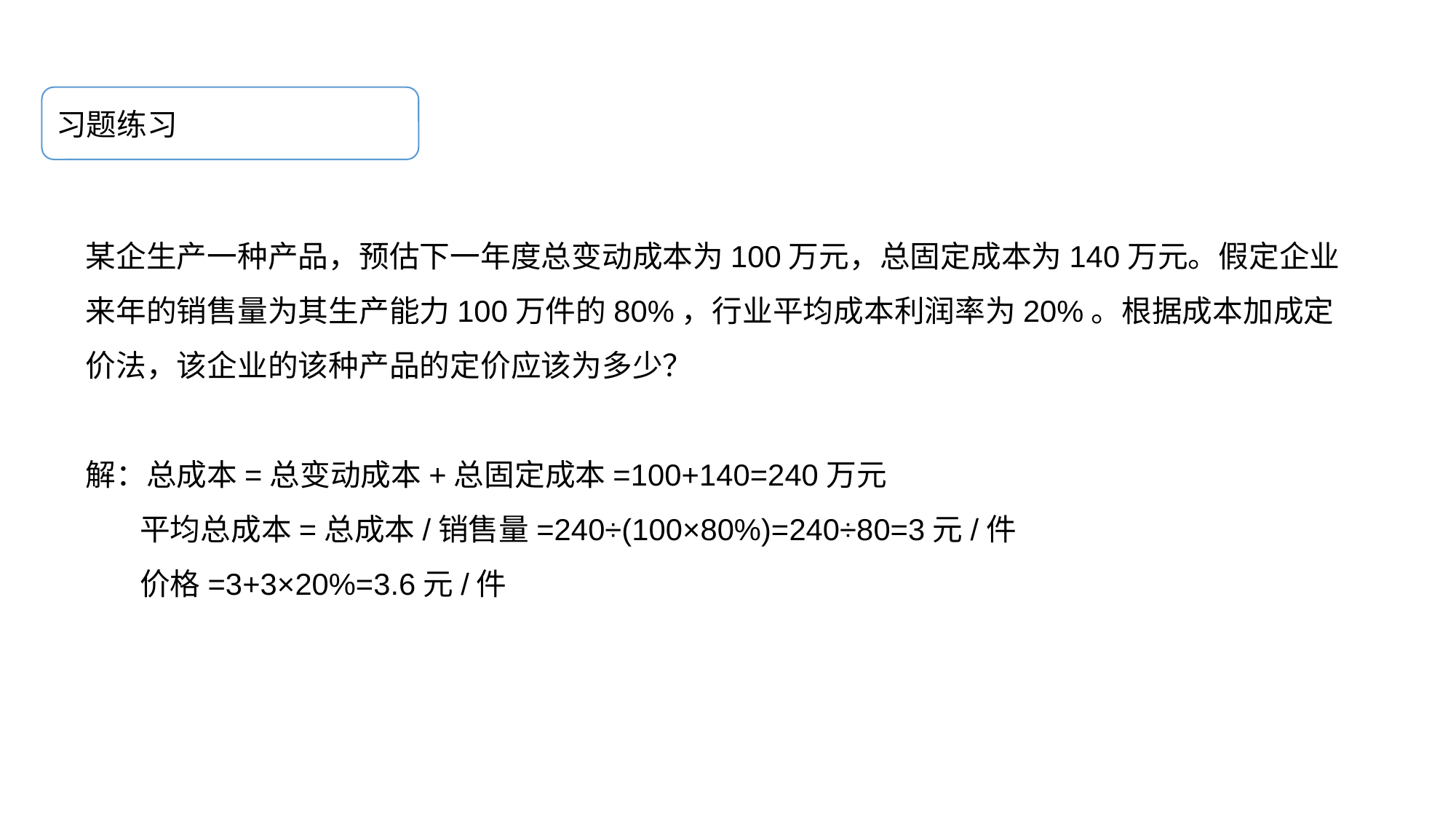

习题练习
某企生产一种产品，预估下一年度总变动成本为100万元，总固定成本为140万元。假定企业来年的销售量为其生产能力100万件的80%，行业平均成本利润率为20%。根据成本加成定价法，该企业的该种产品的定价应该为多少？

解：总成本=总变动成本+总固定成本=100+140=240万元
       平均总成本=总成本/销售量=240÷(100×80%)=240÷80=3元/件
       价格=3+3×20%=3.6元/件